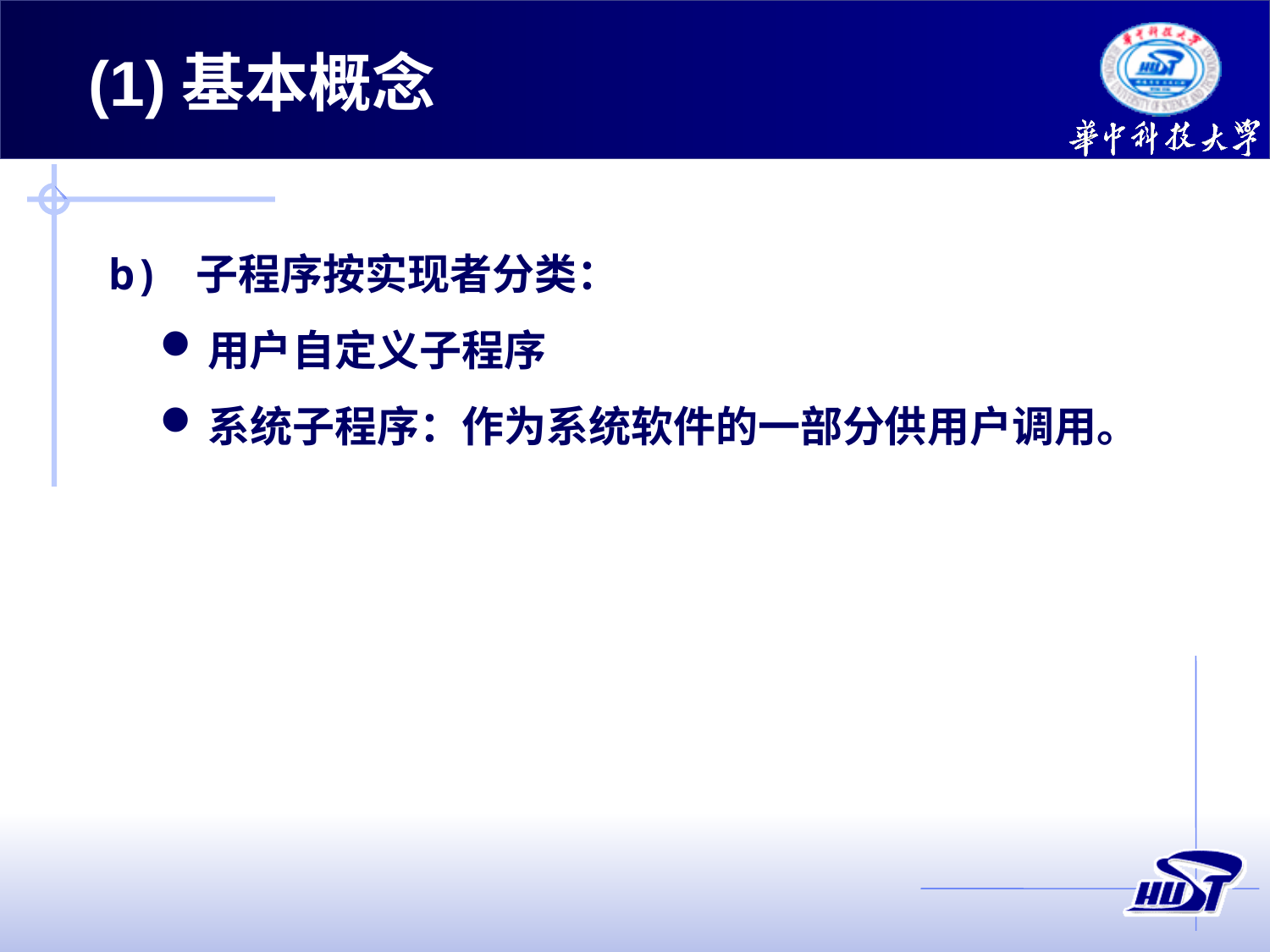

(1)基本概念
b) 子程序按实现者分类：
用户自定义子程序
系统子程序：作为系统软件的一部分供用户调用。